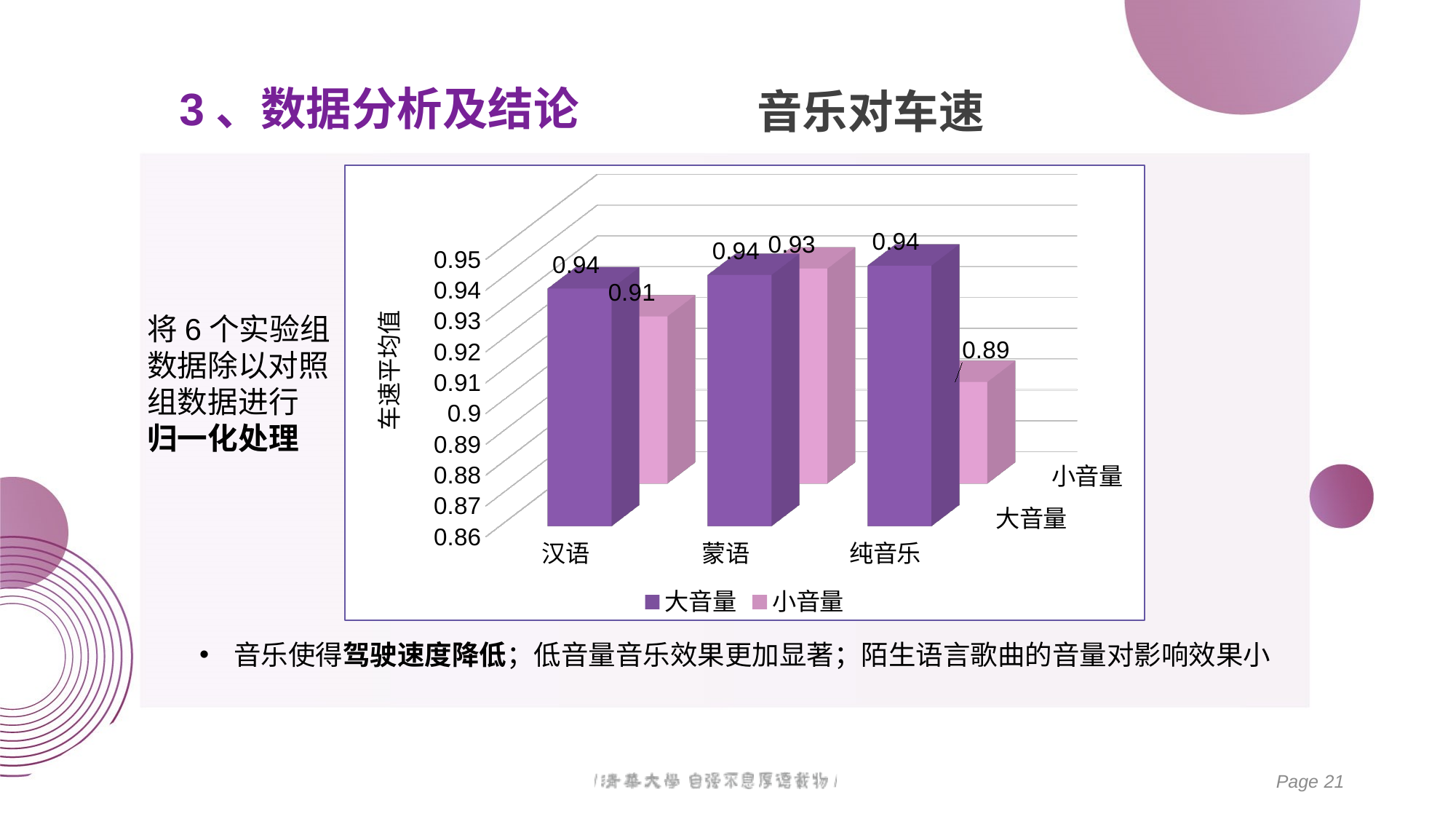

3、数据分析及结论
# 音乐对车速

[unsupported chart]

将6个实验组数据除以对照组数据进行
归一化处理
音乐使得驾驶速度降低；低音量音乐效果更加显著；陌生语言歌曲的音量对影响效果小
Page 21